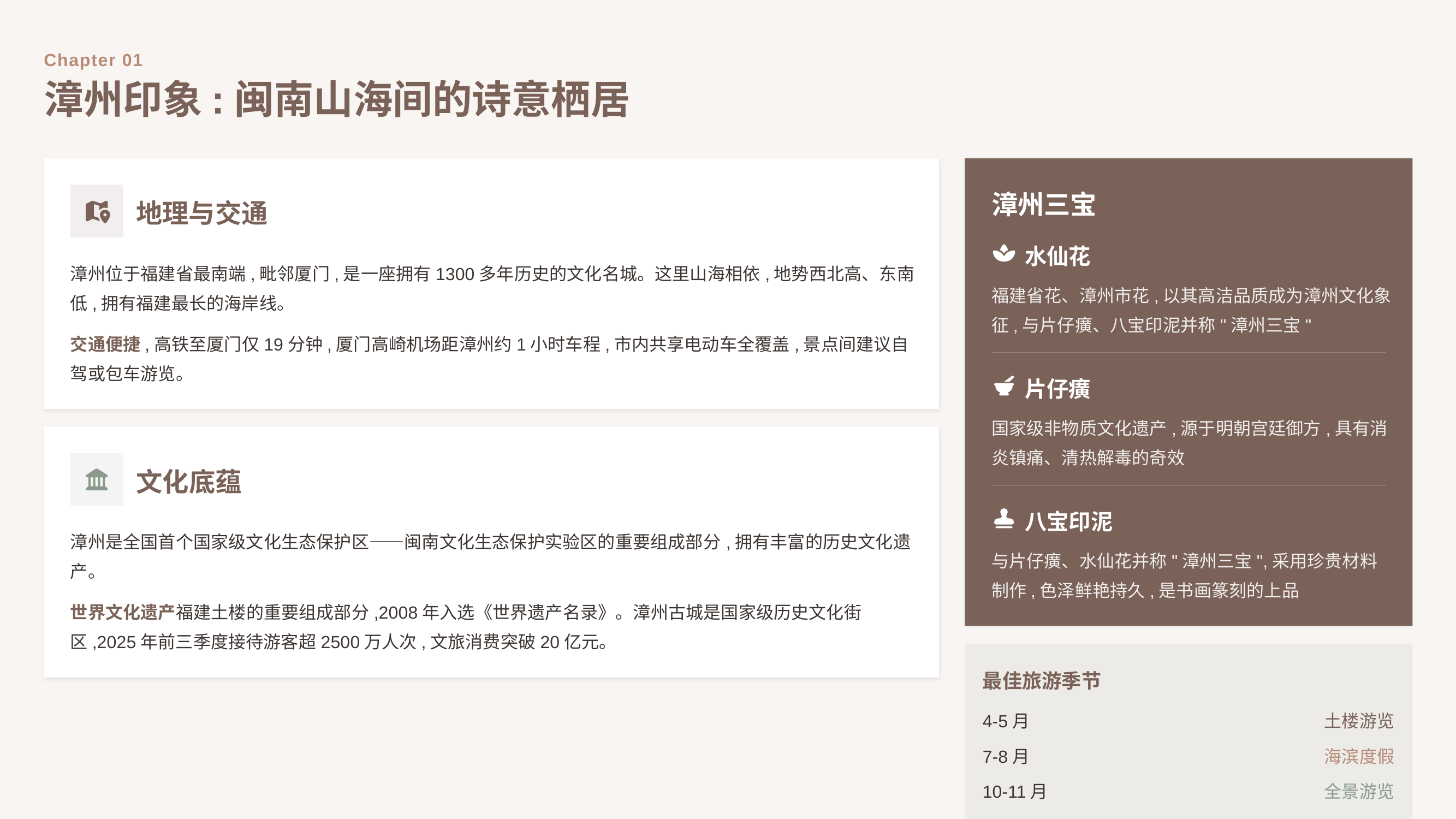

Chapter 01
漳州印象:闽南山海间的诗意栖居

漳州三宝
地理与交通

水仙花

漳州位于福建省最南端,毗邻厦门,是一座拥有1300多年历史的文化名城。这里山海相依,地势西北高、东南低,拥有福建最长的海岸线。
福建省花、漳州市花,以其高洁品质成为漳州文化象征,与片仔癀、八宝印泥并称"漳州三宝"
交通便捷,高铁至厦门仅19分钟,厦门高崎机场距漳州约1小时车程,市内共享电动车全覆盖,景点间建议自驾或包车游览。

片仔癀

国家级非物质文化遗产,源于明朝宫廷御方,具有消炎镇痛、清热解毒的奇效

文化底蕴

八宝印泥

漳州是全国首个国家级文化生态保护区——闽南文化生态保护实验区的重要组成部分,拥有丰富的历史文化遗产。
与片仔癀、水仙花并称"漳州三宝",采用珍贵材料制作,色泽鲜艳持久,是书画篆刻的上品
世界文化遗产福建土楼的重要组成部分,2008年入选《世界遗产名录》。漳州古城是国家级历史文化街区,2025年前三季度接待游客超2500万人次,文旅消费突破20亿元。

最佳旅游季节
4-5月
土楼游览
7-8月
海滨度假
10-11月
全景游览